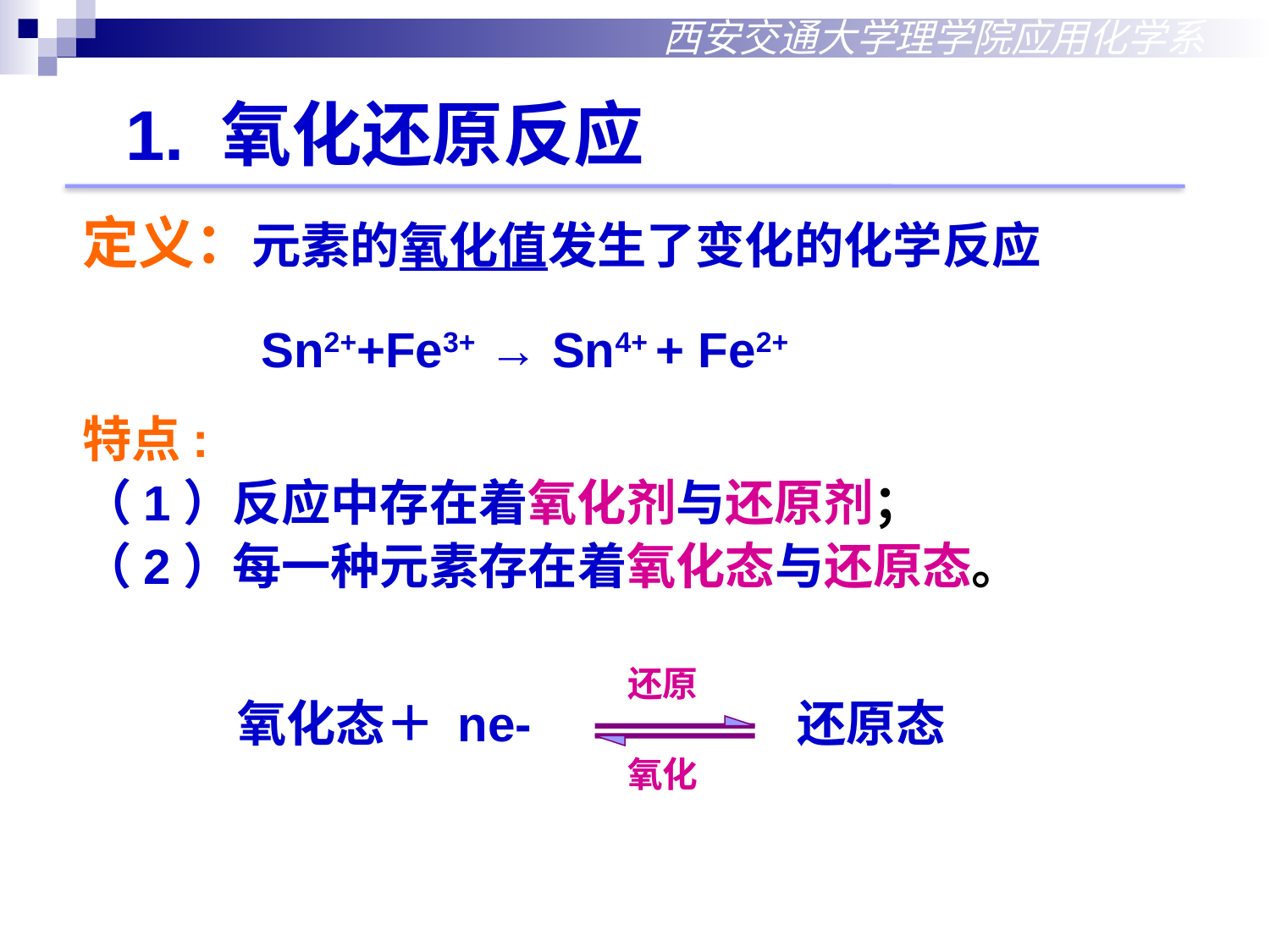

西安交通大学理学院应用化学系
1. 氧化还原反应

定义：元素的氧化值发生了变化的化学反应

             Sn2++Fe3+ → Sn4+ + Fe2+

特点:
（1）反应中存在着氧化剂与还原剂；
（2）每一种元素存在着氧化态与还原态。
还原
还原态
氧化态＋ ne-

氧化